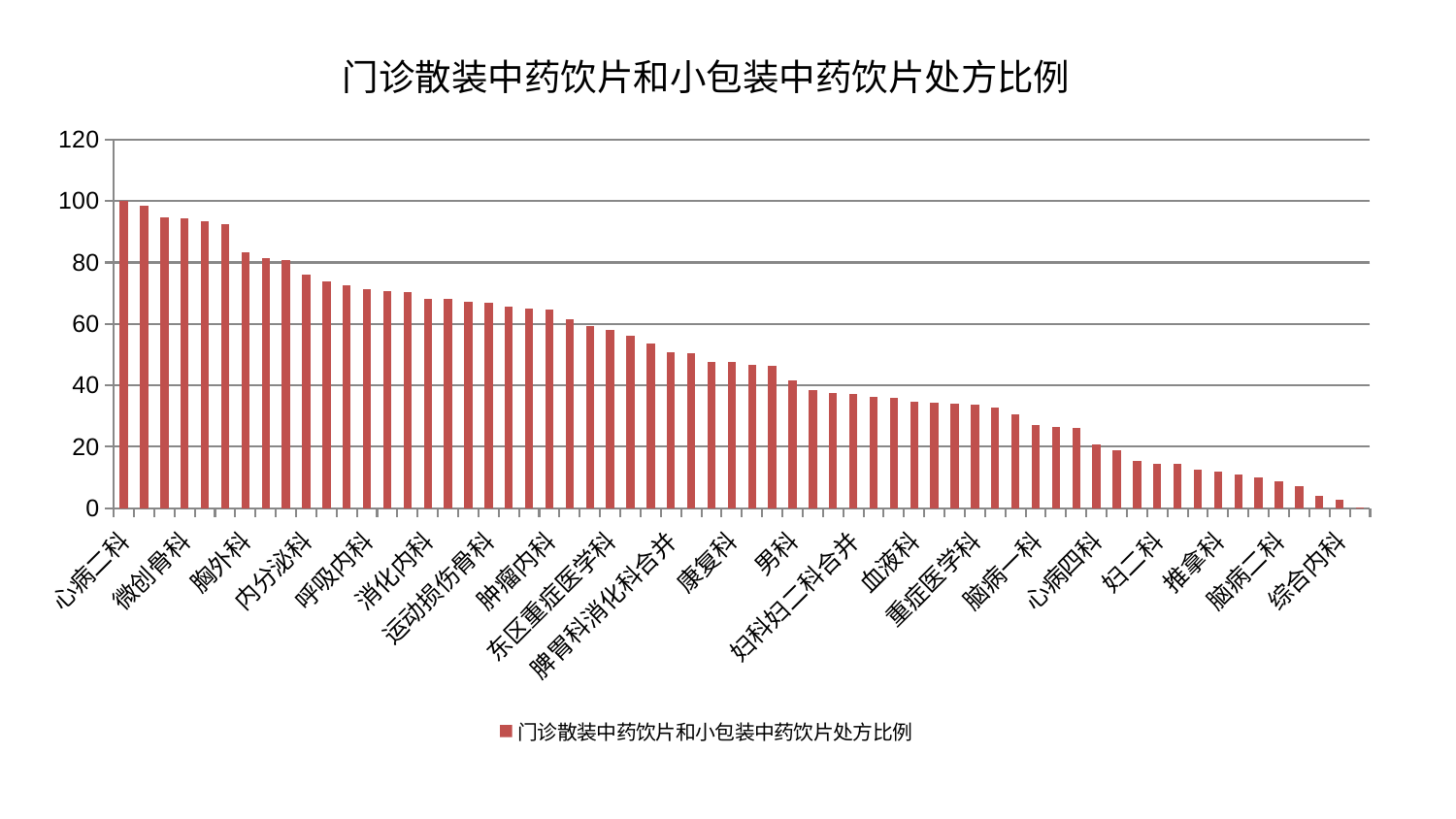

### Chart: 门诊散装中药饮片和小包装中药饮片处方比例

| Category | 门诊散装中药饮片和小包装中药饮片处方比例 |
|---|---|
| 心病二科 | 100.0 |
| 肝胆外科 | 98.48238696897411 |
| 小儿骨科 | 94.78265631305364 |
| 微创骨科 | 94.25896329998179 |
| 口腔科 | 93.54057149709752 |
| 产科 | 92.54987640428608 |
| 胸外科 | 83.21027213397586 |
| 治未病中心 | 81.40199194624209 |
| 针灸科 | 80.72364805012178 |
| 内分泌科 | 76.08878426747744 |
| 心病三科 | 73.78468171605057 |
| 老年医学科 | 72.44488414825402 |
| 呼吸内科 | 71.45045042663409 |
| 儿科 | 70.68143485432557 |
| 西区重症医学科 | 70.33592791484809 |
| 消化内科 | 68.20350468764138 |
| 周围血管科 | 68.10201061007358 |
| 脾胃病科 | 67.22857428052728 |
| 运动损伤骨科 | 66.76902019451873 |
| 创伤骨科 | 65.61495494169093 |
| 肾脏内科 | 65.10120320874566 |
| 肿瘤内科 | 64.79164443693139 |
| 心病一科 | 61.42951160549004 |
| 显微骨科 | 59.34876806258265 |
| 东区重症医学科 | 57.98773913471548 |
| 神经内科 | 56.18187806983127 |
| 骨科 | 53.626181178412615 |
| 脾胃科消化科合并 | 50.84230531959658 |
| 乳腺甲状腺外科 | 50.32608287204491 |
| 身心医学科 | 47.64899890445961 |
| 康复科 | 47.50564914385806 |
| 关节骨科 | 46.559053103608775 |
| 中医经典科 | 46.40864022908341 |
| 男科 | 41.75132814762922 |
| 肾病科 | 38.403028418797724 |
| 皮肤科 | 37.52036868435072 |
| 妇科妇二科合并 | 37.16939641783082 |
| 风湿病科 | 36.25524079931013 |
| 心血管内科 | 35.848113246000985 |
| 血液科 | 34.70926276770577 |
| 肛肠科 | 34.48091144193456 |
| 中医外治中心 | 33.961755964997884 |
| 重症医学科 | 33.78551826468319 |
| 耳鼻喉科 | 32.664839168892435 |
| 脑病三科 | 30.602658608561388 |
| 脑病一科 | 27.21866311748477 |
| 美容皮肤科 | 26.321845084320486 |
| 脊柱骨科 | 26.039237455833064 |
| 心病四科 | 20.866803428209884 |
| 眼科 | 18.861713824133997 |
| 妇科 | 15.260721163188682 |
| 妇二科 | 14.52419823202955 |
| 神经外科 | 14.339879998453743 |
| 小儿推拿科 | 12.607887311802871 |
| 推拿科 | 12.048439217936382 |
| 泌尿外科 | 11.006034404437804 |
| 东区肾病科 | 9.991772393417804 |
| 脑病二科 | 8.668140436987683 |
| 普通外科 | 7.211226376627454 |
| 肝病科 | 4.143503380157147 |
| 综合内科 | 2.8971583476921476 |
| 医院 | 0.40263373914258144 |
65